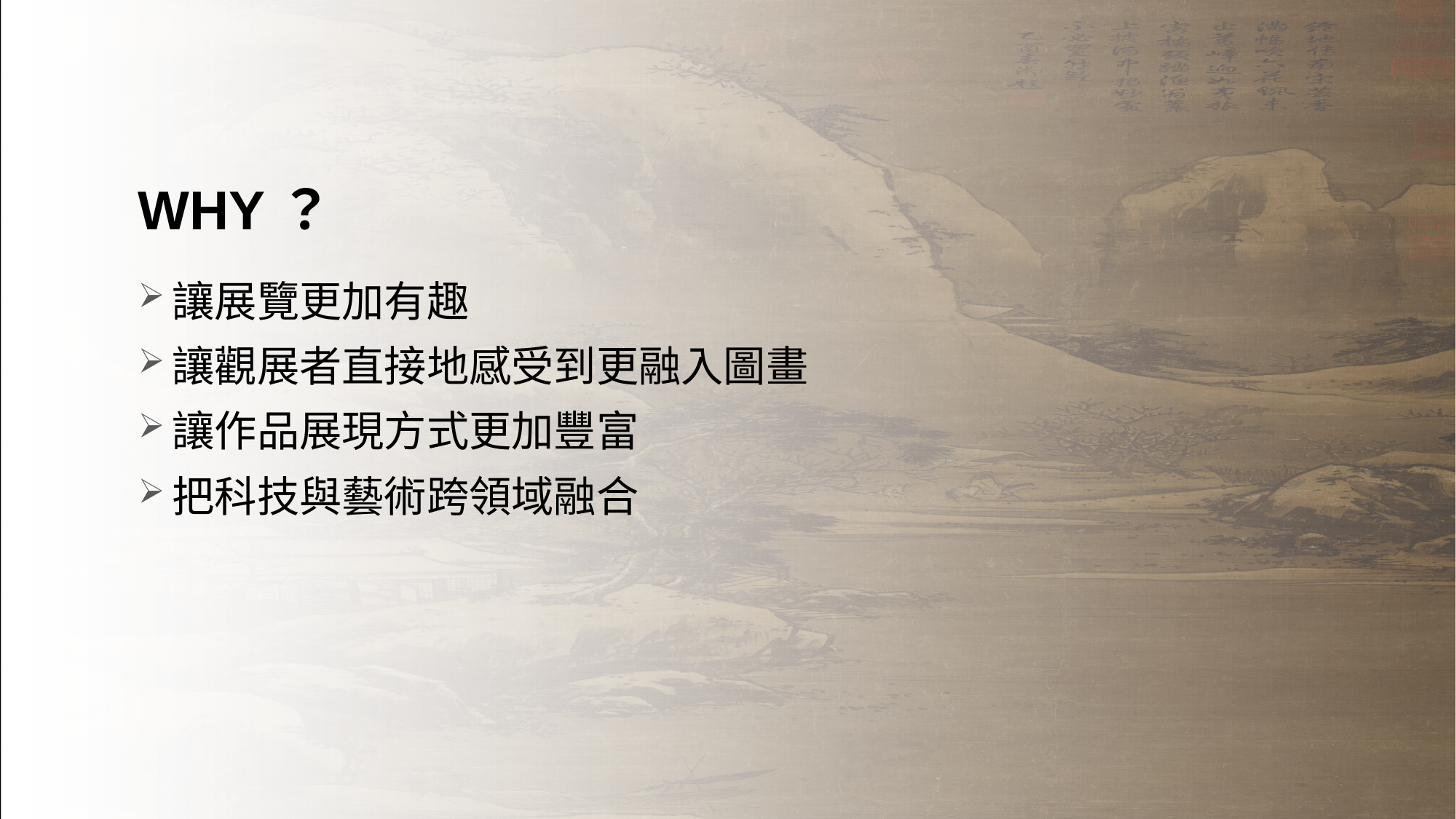

# WHY？
讓展覽更加有趣
讓觀展者直接地感受到更融入圖畫
讓作品展現方式更加豐富
把科技與藝術跨領域融合